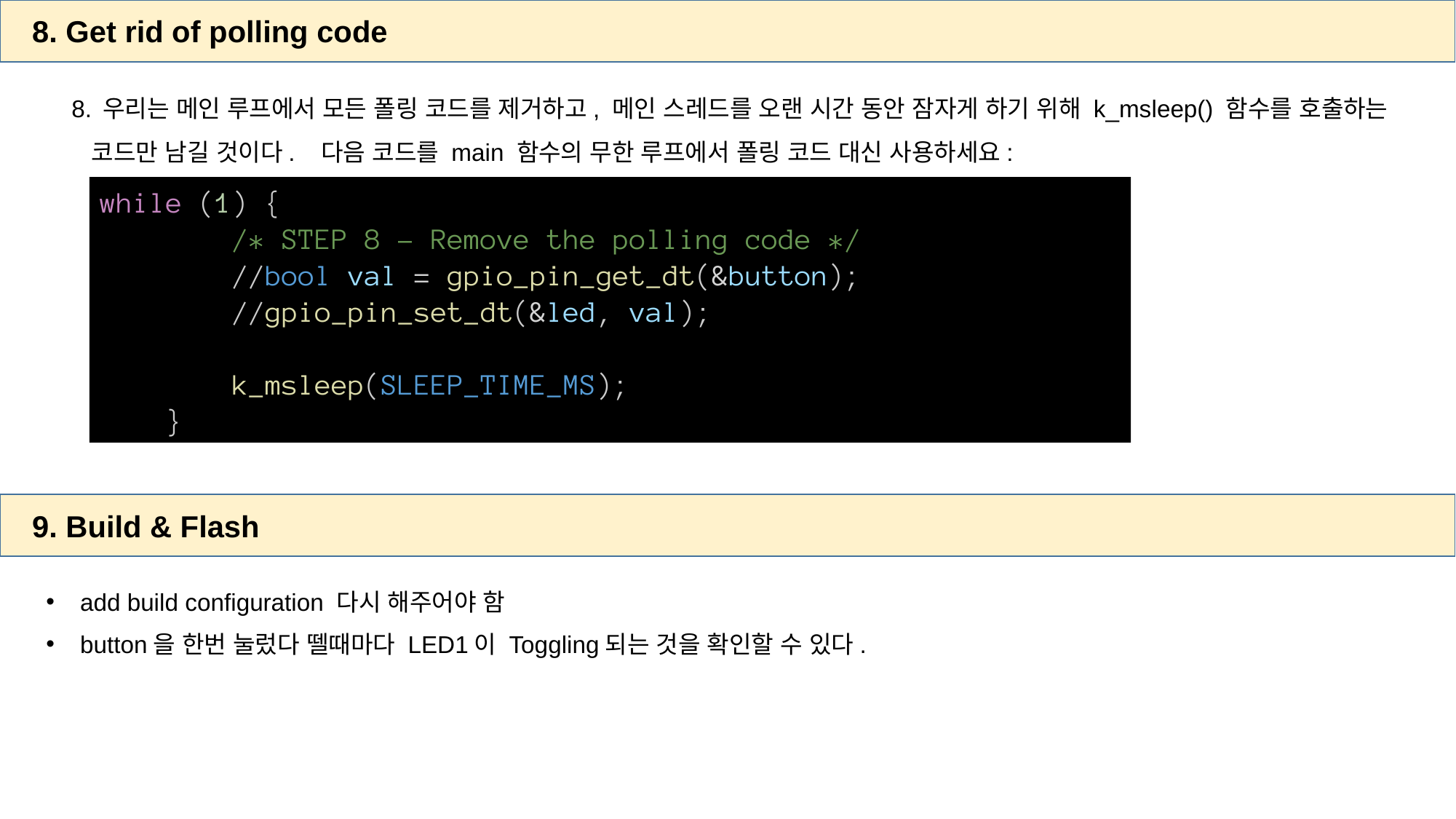

8. Get rid of polling code
 우리는 메인 루프에서 모든 폴링 코드를 제거하고, 메인 스레드를 오랜 시간 동안 잠자게 하기 위해 k_msleep() 함수를 호출하는
   코드만 남길 것이다.   다음 코드를 main 함수의 무한 루프에서 폴링 코드 대신 사용하세요:
while (1) {
        /* STEP 8 - Remove the polling code */
        //bool val = gpio_pin_get_dt(&button);
        //gpio_pin_set_dt(&led, val);
        k_msleep(SLEEP_TIME_MS);
    }
9. Build & Flash
add build configuration 다시 해주어야 함
button을 한번 눌렀다 뗄때마다 LED1이 Toggling되는 것을 확인할 수 있다.